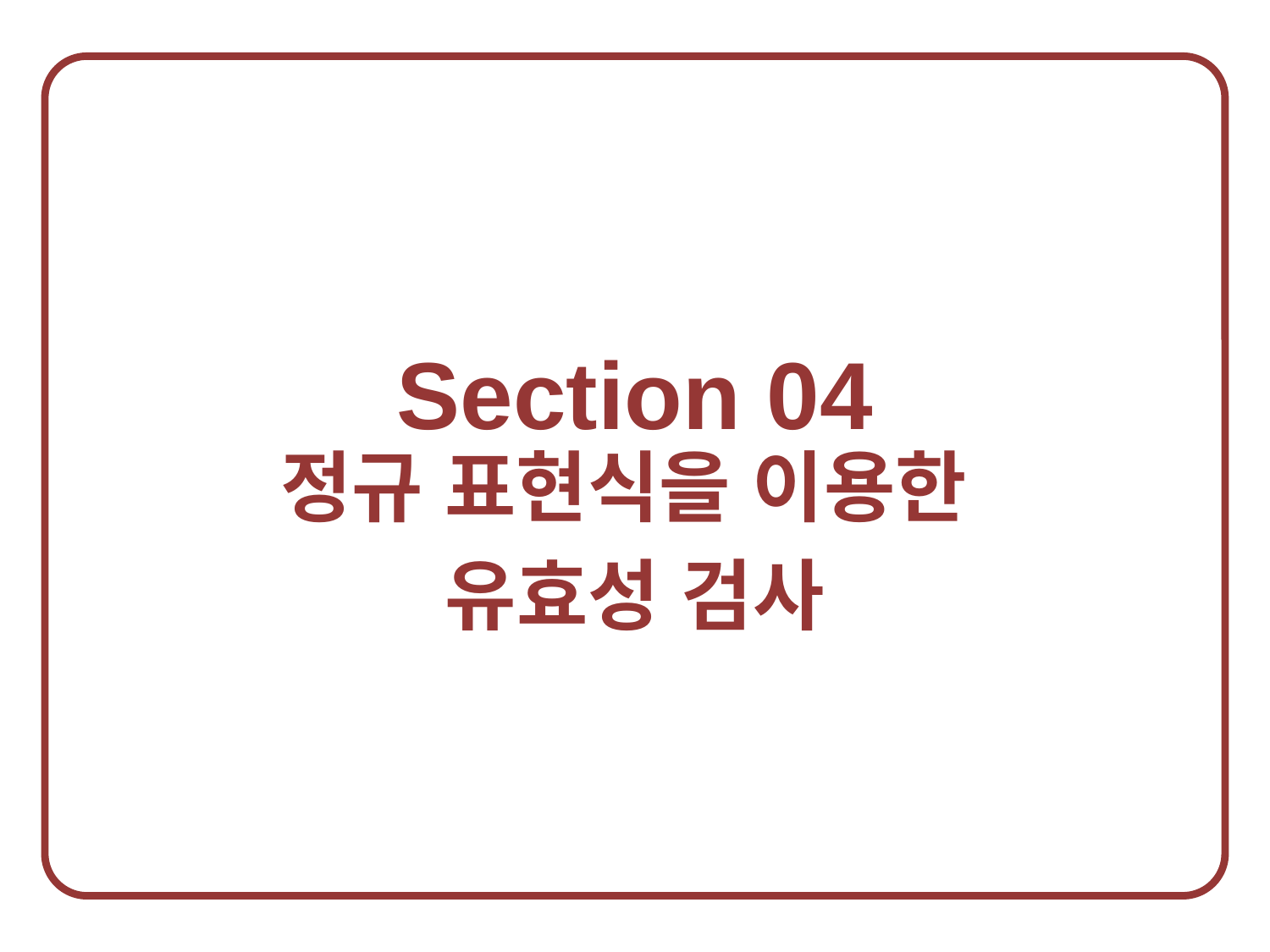

Section 04
정규 표현식을 이용한
유효성 검사